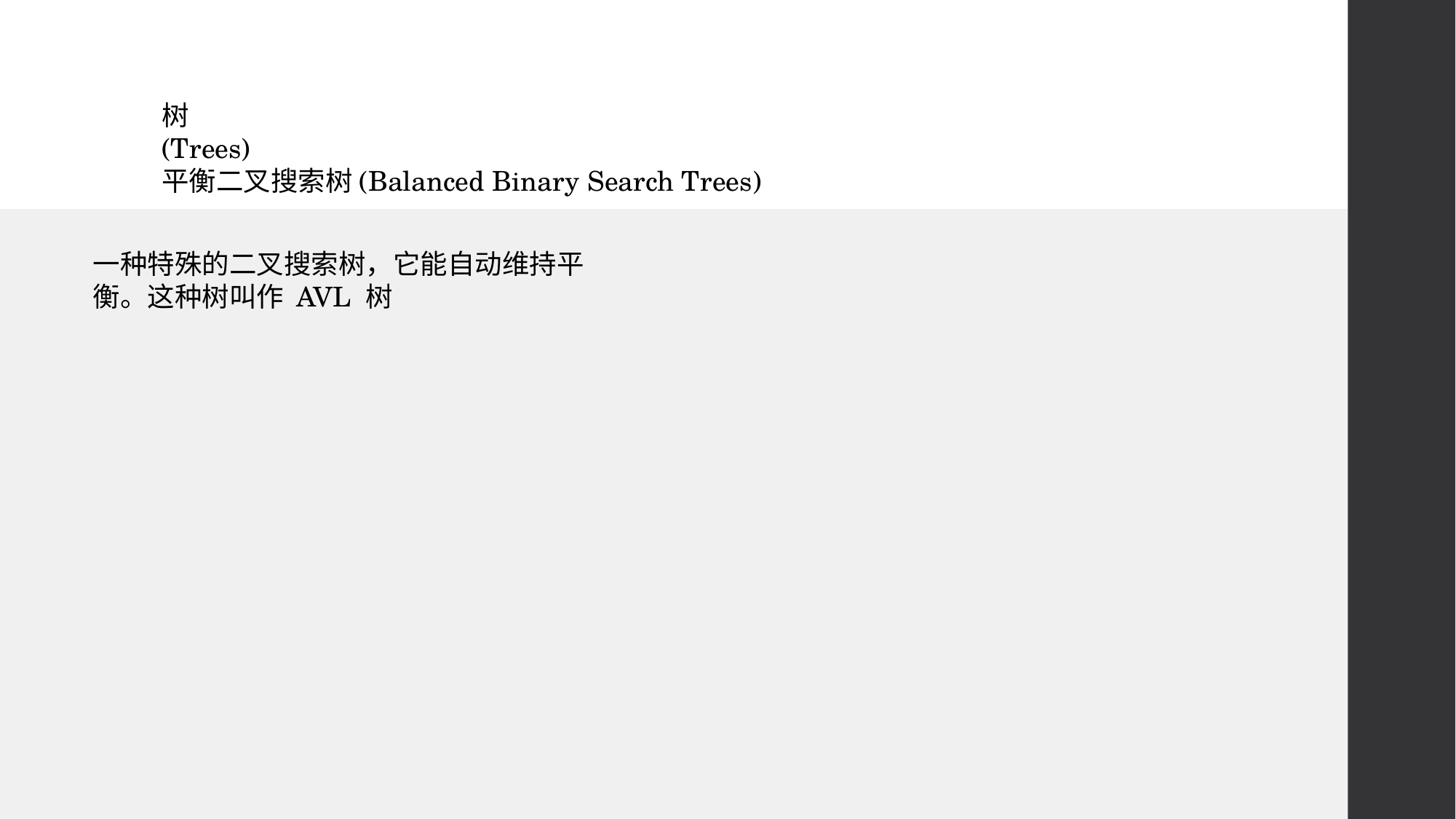

# 树 (Trees) 平衡二叉搜索树(Balanced Binary Search Trees)

一种特殊的二叉搜索树，它能自动维持平
衡。这种树叫作 AVL 树